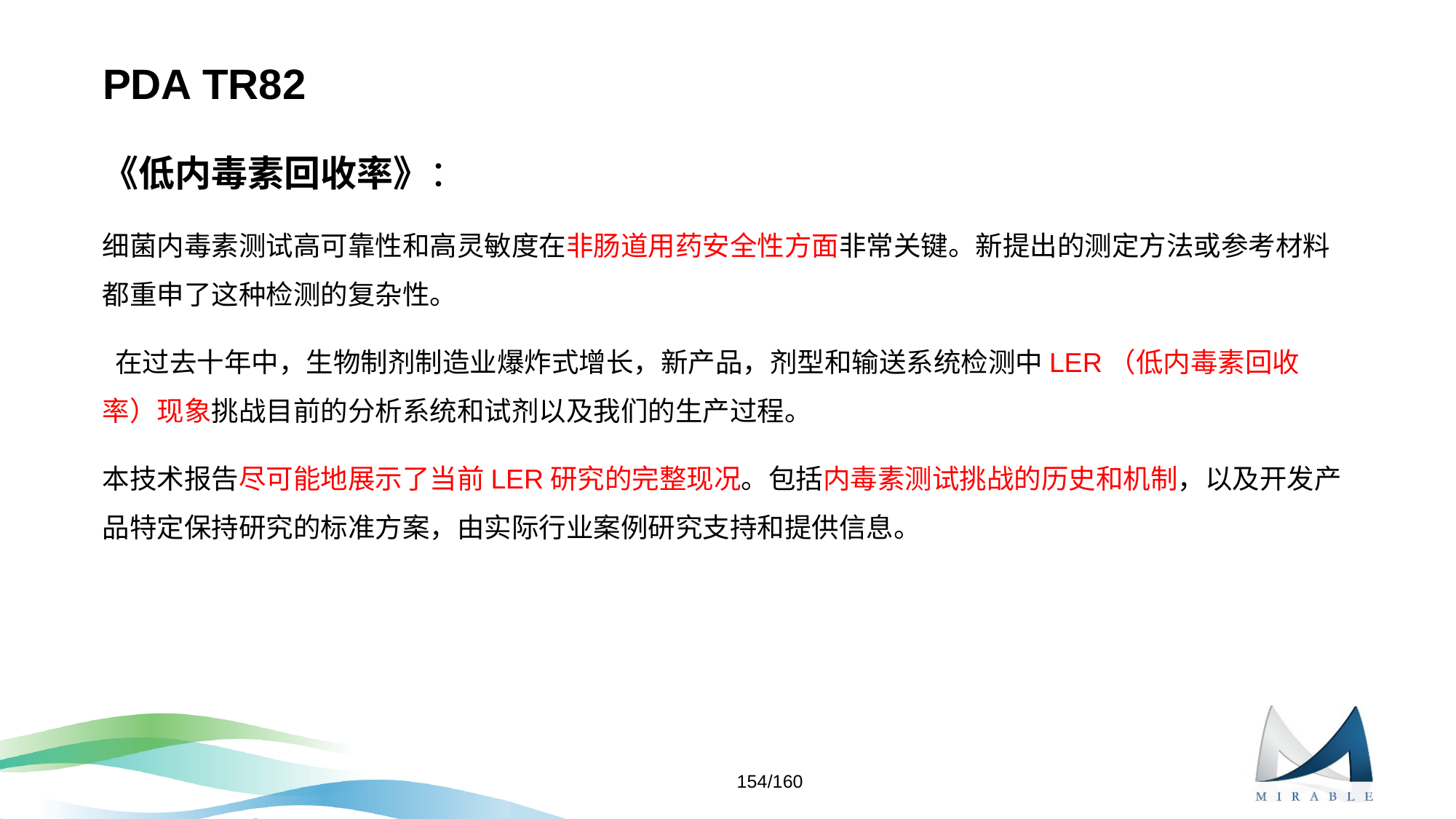

# PDA TR82
《低内毒素回收率》：
细菌内毒素测试高可靠性和高灵敏度在非肠道用药安全性方面非常关键。新提出的测定方法或参考材料都重申了这种检测的复杂性。
 在过去十年中，生物制剂制造业爆炸式增长，新产品，剂型和输送系统检测中LER（低内毒素回收率）现象挑战目前的分析系统和试剂以及我们的生产过程。
本技术报告尽可能地展示了当前LER研究的完整现况。包括内毒素测试挑战的历史和机制，以及开发产品特定保持研究的标准方案，由实际行业案例研究支持和提供信息。
154/160